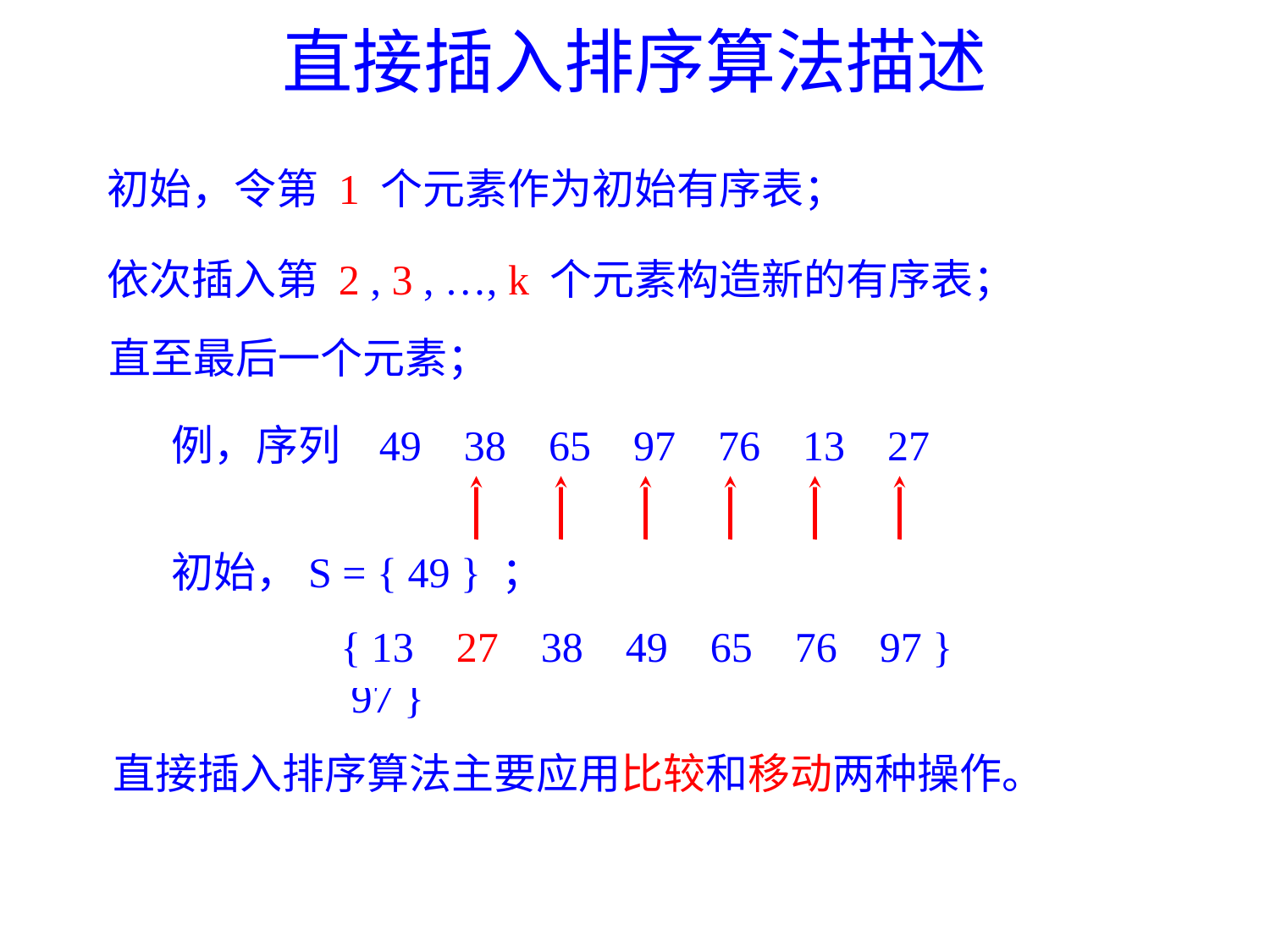

直接插入排序算法描述
初始，令第 1 个元素作为初始有序表；
依次插入第 2 , 3 , …, k 个元素构造新的有序表；
直至最后一个元素；
例，序列   49    38    65    97    76    13    27

初始，S = { 49 } ；

{ 38   49    65    76    97 }
{ 13    38   49    65    76    97 }

{ 13    27    38    49    65    76    97 }

{ 38   49    65 }

{ 38    49    65    97 }

{ 38   49 }
直接插入排序算法主要应用比较和移动两种操作。